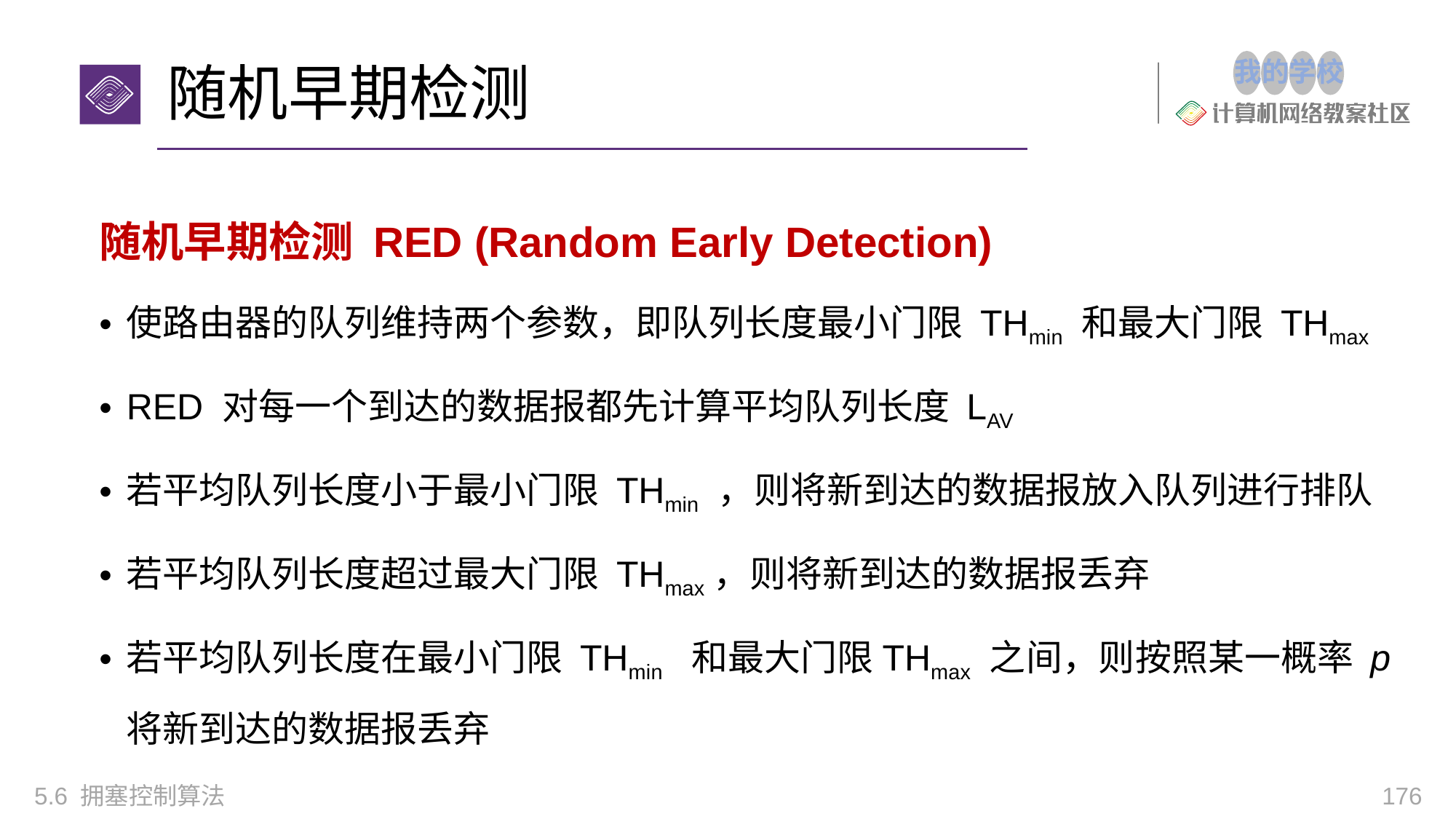

# 随机早期检测
随机早期检测 RED (Random Early Detection)
使路由器的队列维持两个参数，即队列长度最小门限 THmin 和最大门限 THmax
RED 对每一个到达的数据报都先计算平均队列长度 LAV
若平均队列长度小于最小门限 THmin ，则将新到达的数据报放入队列进行排队
若平均队列长度超过最大门限 THmax，则将新到达的数据报丢弃
若平均队列长度在最小门限 THmin  和最大门限THmax 之间，则按照某一概率 p 将新到达的数据报丢弃
5.6 拥塞控制算法
176